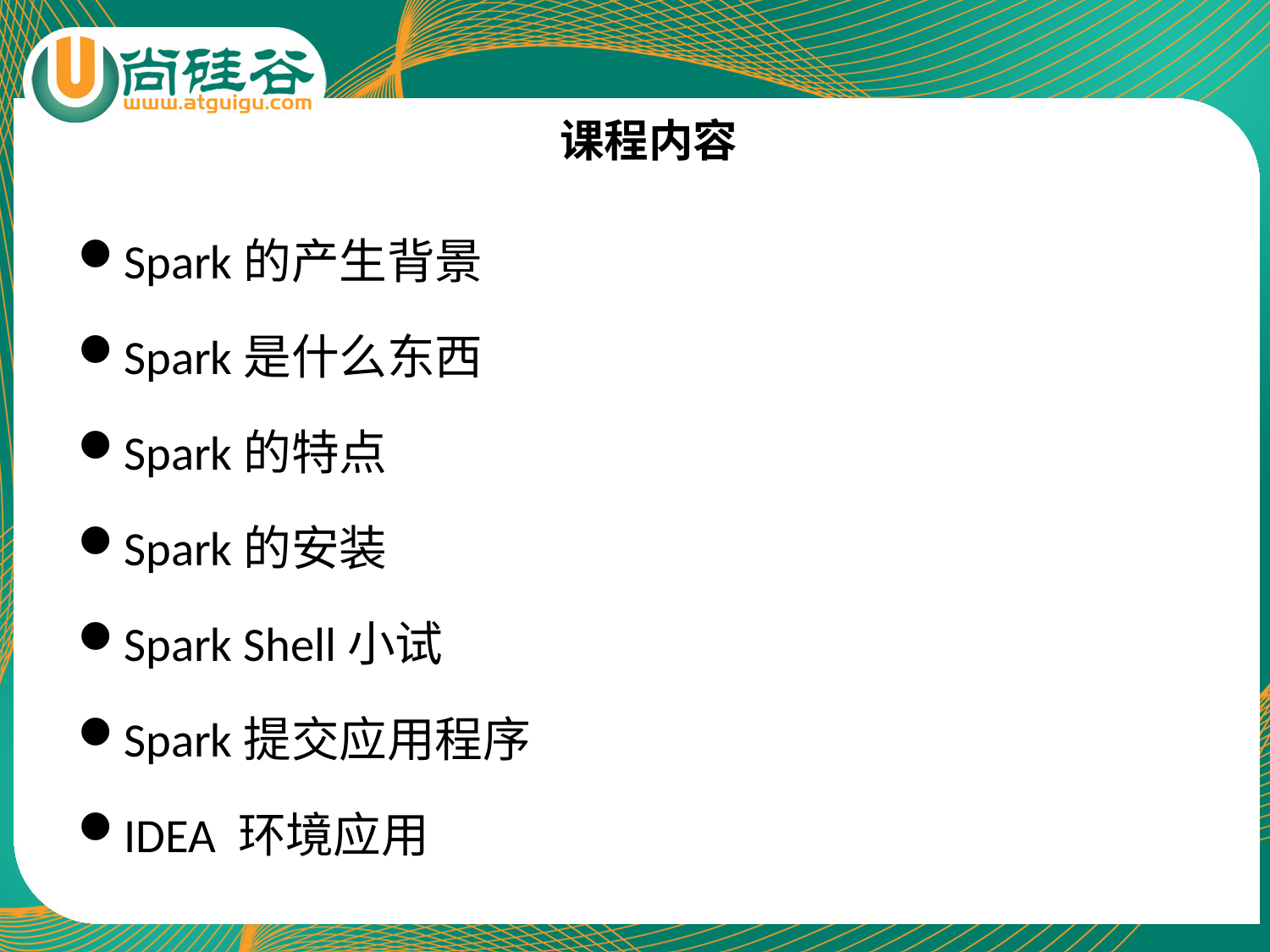

# 课程内容
Spark的产生背景
Spark是什么东西
Spark的特点
Spark的安装
Spark Shell小试
Spark提交应用程序
IDEA 环境应用